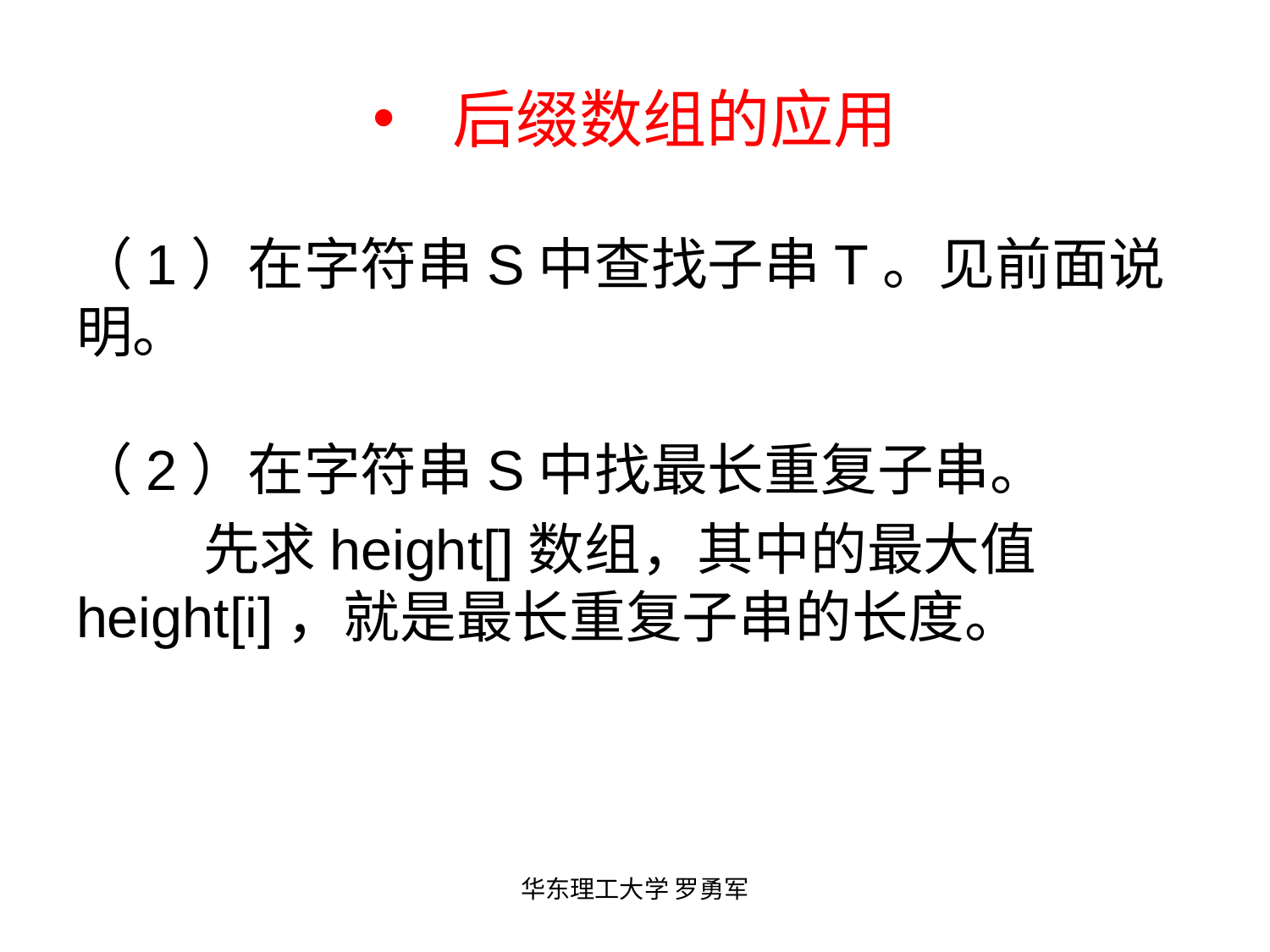

# 后缀数组的应用
（1）在字符串S中查找子串T。见前面说明。

（2）在字符串S中找最长重复子串。
	先求height[]数组，其中的最大值height[i]，就是最长重复子串的长度。

华东理工大学 罗勇军